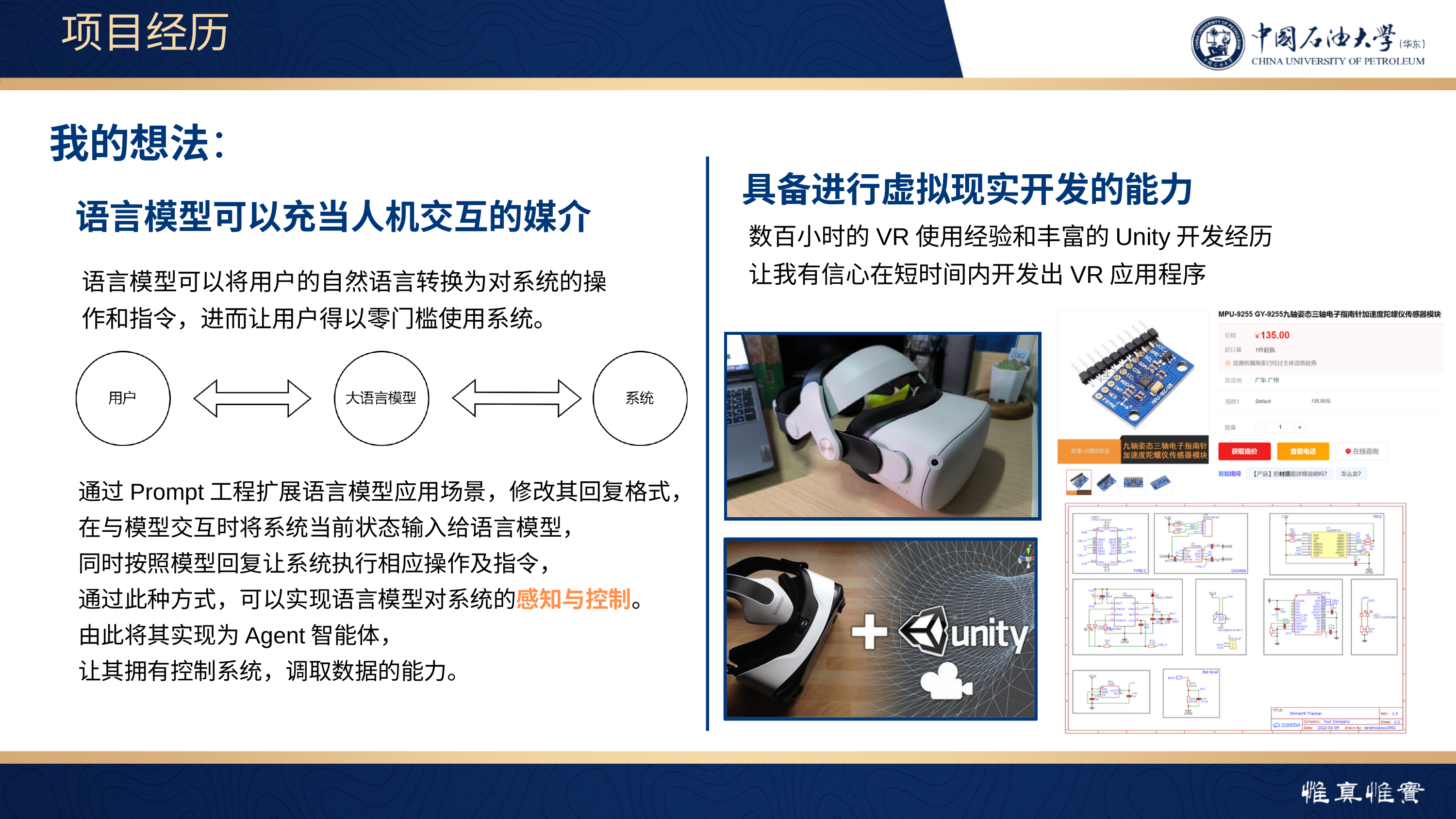

项目经历

我的想法：
具备进行虚拟现实开发的能力

语言模型可以充当人机交互的媒介
数百小时的VR使用经验和丰富的Unity开发经历
让我有信心在短时间内开发出VR应用程序
语言模型可以将用户的自然语言转换为对系统的操作和指令，进而让用户得以零门槛使用系统。

通过Prompt工程扩展语言模型应用场景，修改其回复格式，
在与模型交互时将系统当前状态输入给语言模型，
同时按照模型回复让系统执行相应操作及指令，
通过此种方式，可以实现语言模型对系统的感知与控制。
由此将其实现为Agent智能体，
让其拥有控制系统，调取数据的能力。